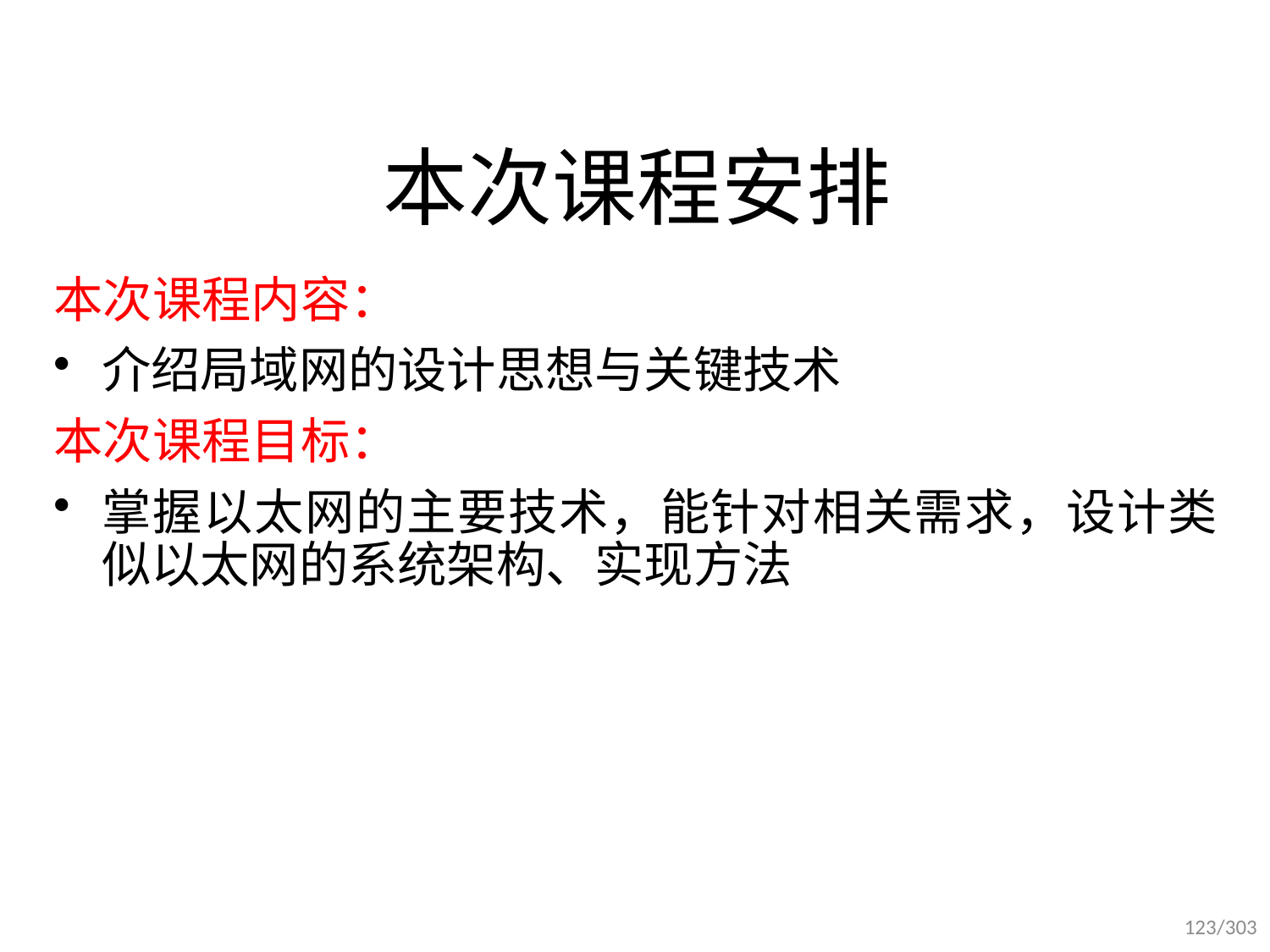

# 本次课程安排
本次课程内容：
介绍局域网的设计思想与关键技术
本次课程目标：
掌握以太网的主要技术，能针对相关需求，设计类似以太网的系统架构、实现方法

123/303